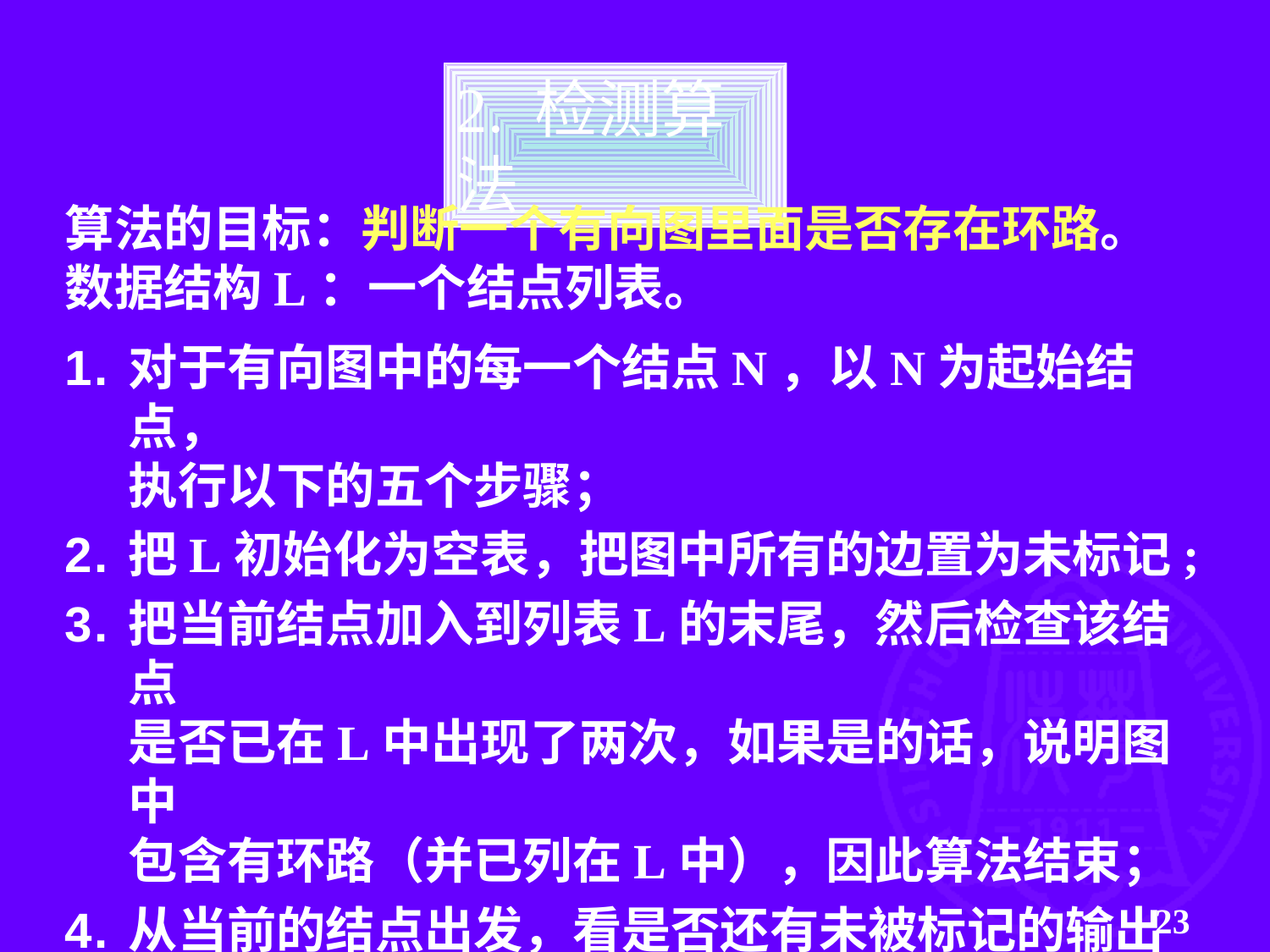

2. 检测算法
算法的目标：判断一个有向图里面是否存在环路。
数据结构L：一个结点列表。
对于有向图中的每一个结点N，以N为起始结点，
执行以下的五个步骤；
把L初始化为空表，把图中所有的边置为未标记;
把当前结点加入到列表L的末尾，然后检查该结点
是否已在L中出现了两次，如果是的话，说明图中
包含有环路（并已列在L中），因此算法结束；
从当前的结点出发，看是否还有未被标记的输出
边，若有，转第五步；若没有，转第六步；